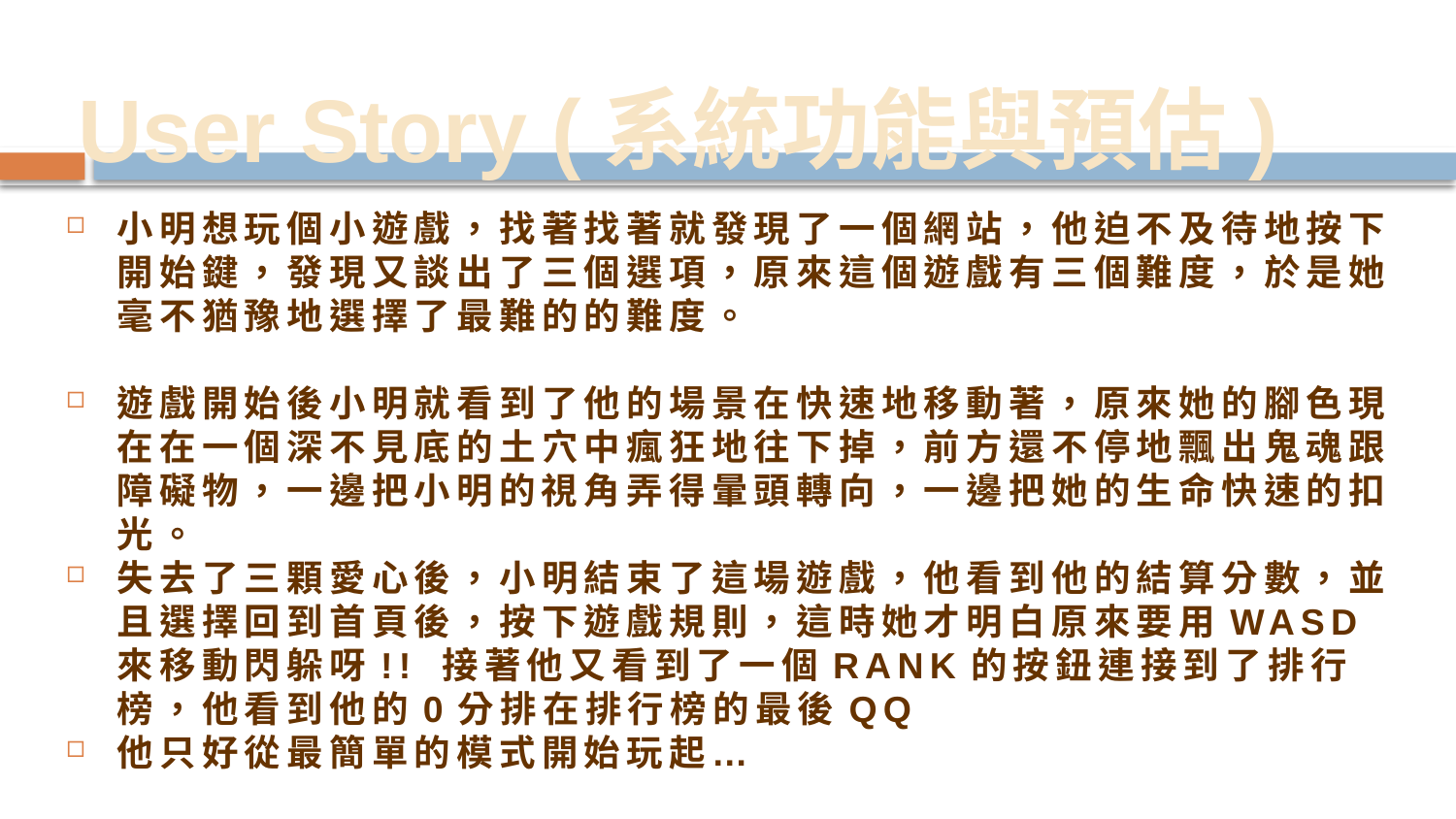

# User Story (系統功能與預估)

小明想玩個小遊戲，找著找著就發現了一個網站，他迫不及待地按下開始鍵，發現又談出了三個選項，原來這個遊戲有三個難度，於是她毫不猶豫地選擇了最難的的難度。

遊戲開始後小明就看到了他的場景在快速地移動著，原來她的腳色現在在一個深不見底的土穴中瘋狂地往下掉，前方還不停地飄出鬼魂跟障礙物，一邊把小明的視角弄得暈頭轉向，一邊把她的生命快速的扣光。
失去了三顆愛心後，小明結束了這場遊戲，他看到他的結算分數，並且選擇回到首頁後，按下遊戲規則，這時她才明白原來要用WASD來移動閃躲呀!! 接著他又看到了一個RANK的按鈕連接到了排行榜，他看到他的0分排在排行榜的最後QQ
他只好從最簡單的模式開始玩起…